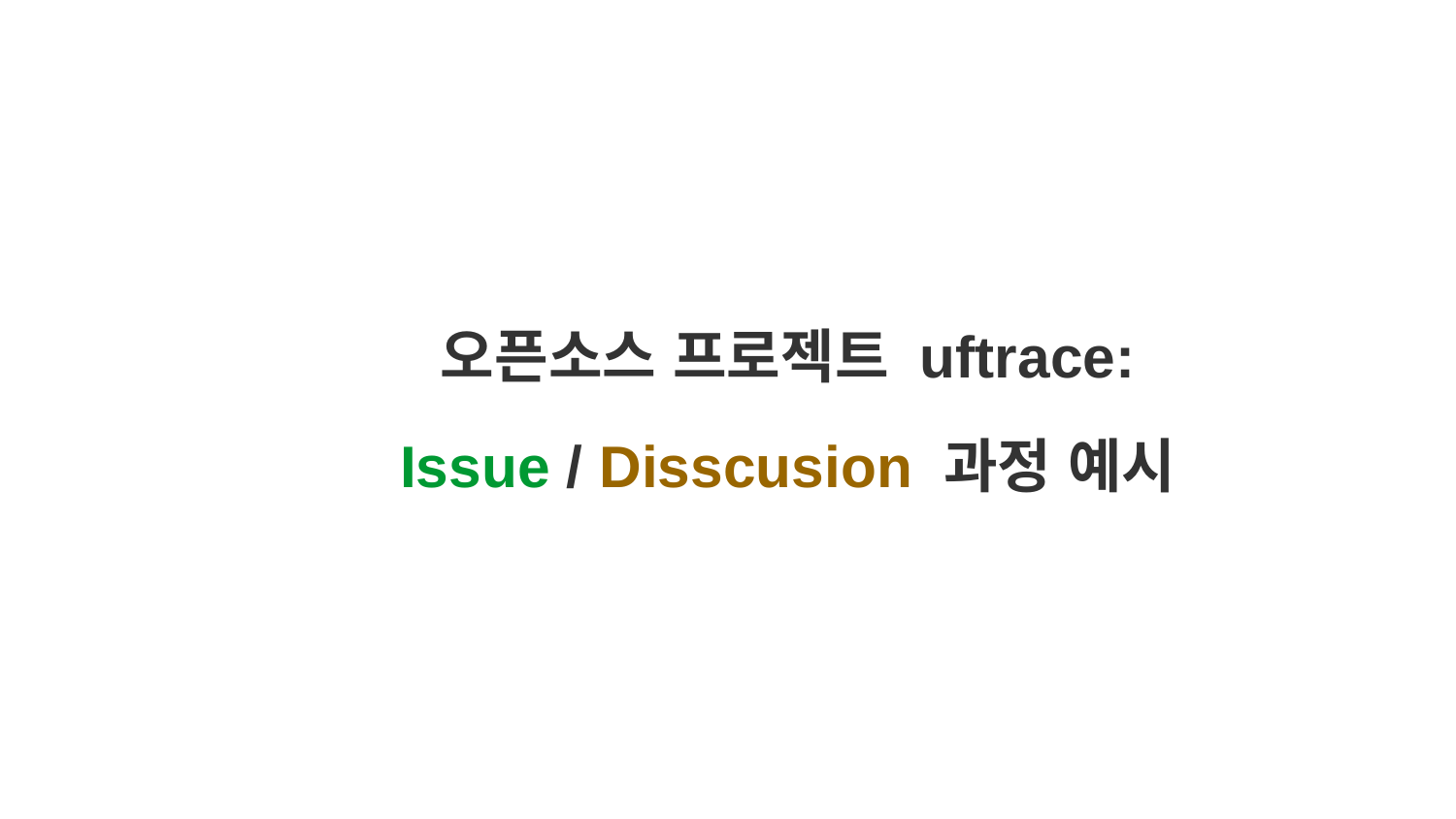

오픈소스 프로젝트 uftrace:
Issue / Disscusion 과정 예시